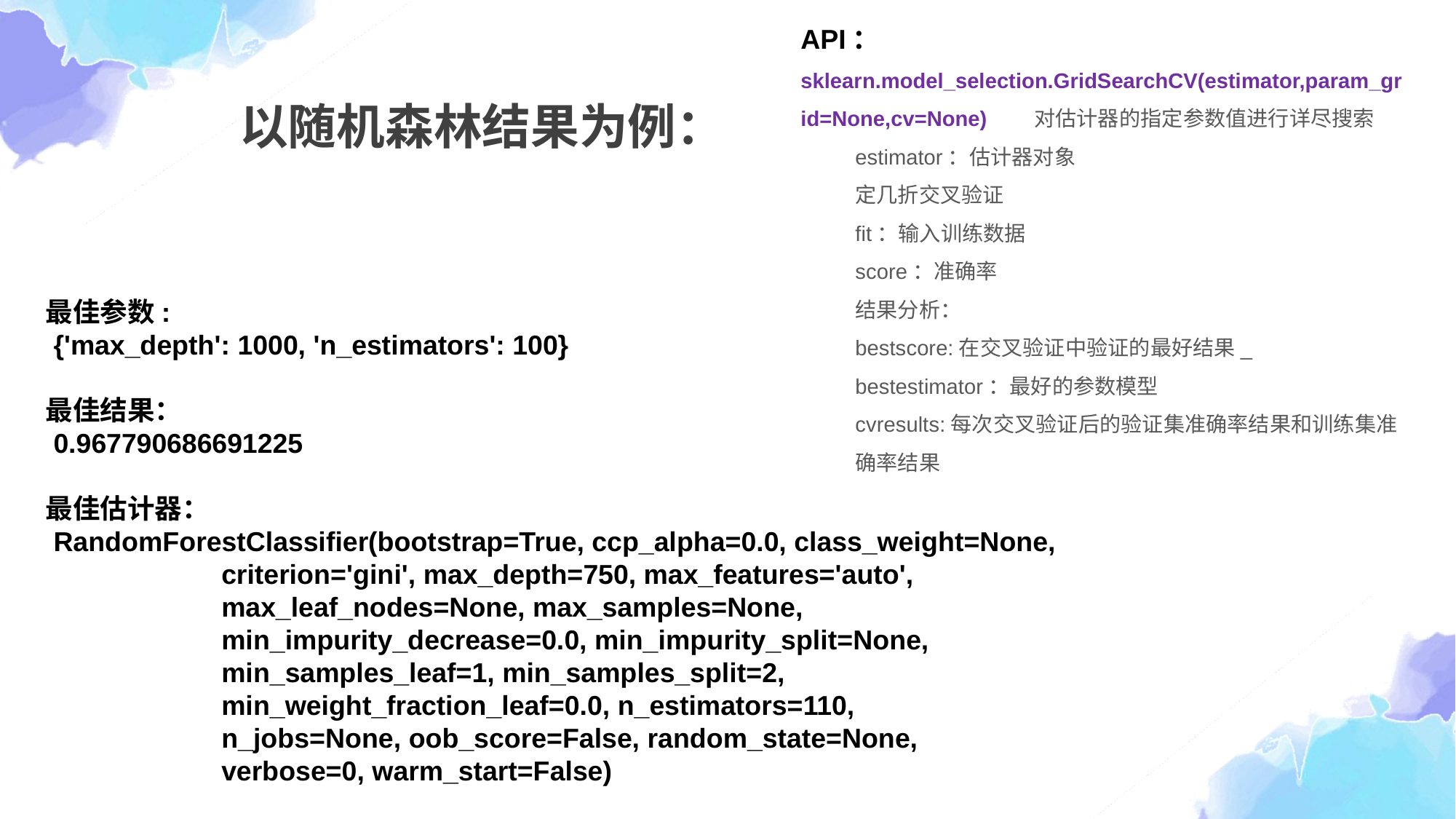

API：
sklearn.model_selection.GridSearchCV(estimator,param_grid=None,cv=None)       对估计器的指定参数值进行详尽搜索
estimator：估计器对象
定几折交叉验证
fit：输入训练数据
score：准确率
结果分析：
bestscore:在交叉验证中验证的最好结果_
bestestimator：最好的参数模型
cvresults:每次交叉验证后的验证集准确率结果和训练集准确率结果
以随机森林结果为例：
最佳参数:
 {'max_depth': 1000, 'n_estimators': 100}

最佳结果：
 0.967790686691225

最佳估计器：
 RandomForestClassifier(bootstrap=True, ccp_alpha=0.0, class_weight=None,
                       criterion='gini', max_depth=750, max_features='auto',
                       max_leaf_nodes=None, max_samples=None,
                       min_impurity_decrease=0.0, min_impurity_split=None,
                       min_samples_leaf=1, min_samples_split=2,
                       min_weight_fraction_leaf=0.0, n_estimators=110,
                       n_jobs=None, oob_score=False, random_state=None,
                       verbose=0, warm_start=False)